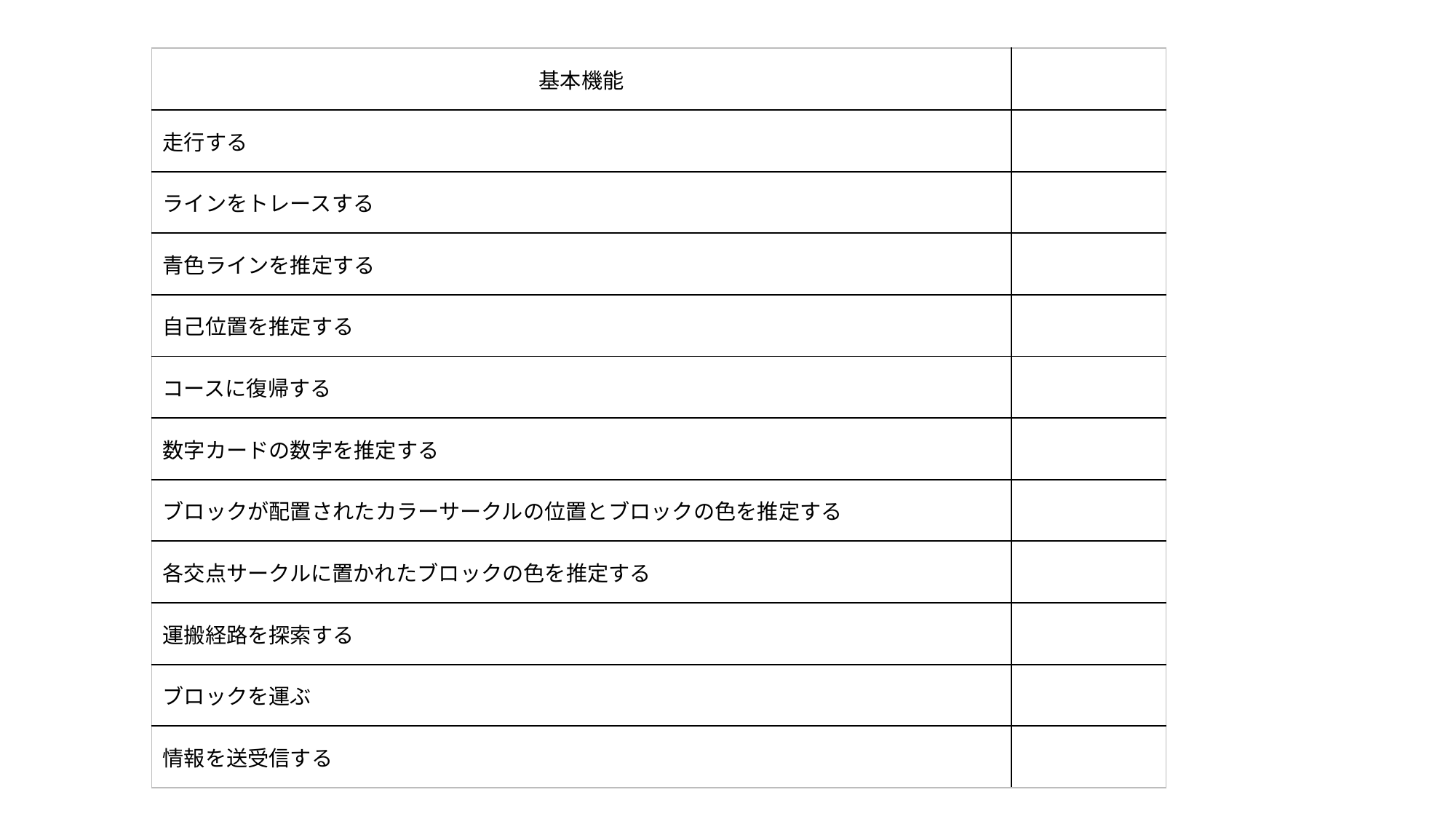

| 基本機能 |  |
| --- | --- |
| 走行する |  |
| ラインをトレースする |  |
| 青色ラインを推定する |  |
| 自己位置を推定する |  |
| コースに復帰する |  |
| 数字カードの数字を推定する |  |
| ブロックが配置されたカラーサークルの位置とブロックの色を推定する |  |
| 各交点サークルに置かれたブロックの色を推定する |  |
| 運搬経路を探索する |  |
| ブロックを運ぶ |  |
| 情報を送受信する |  |